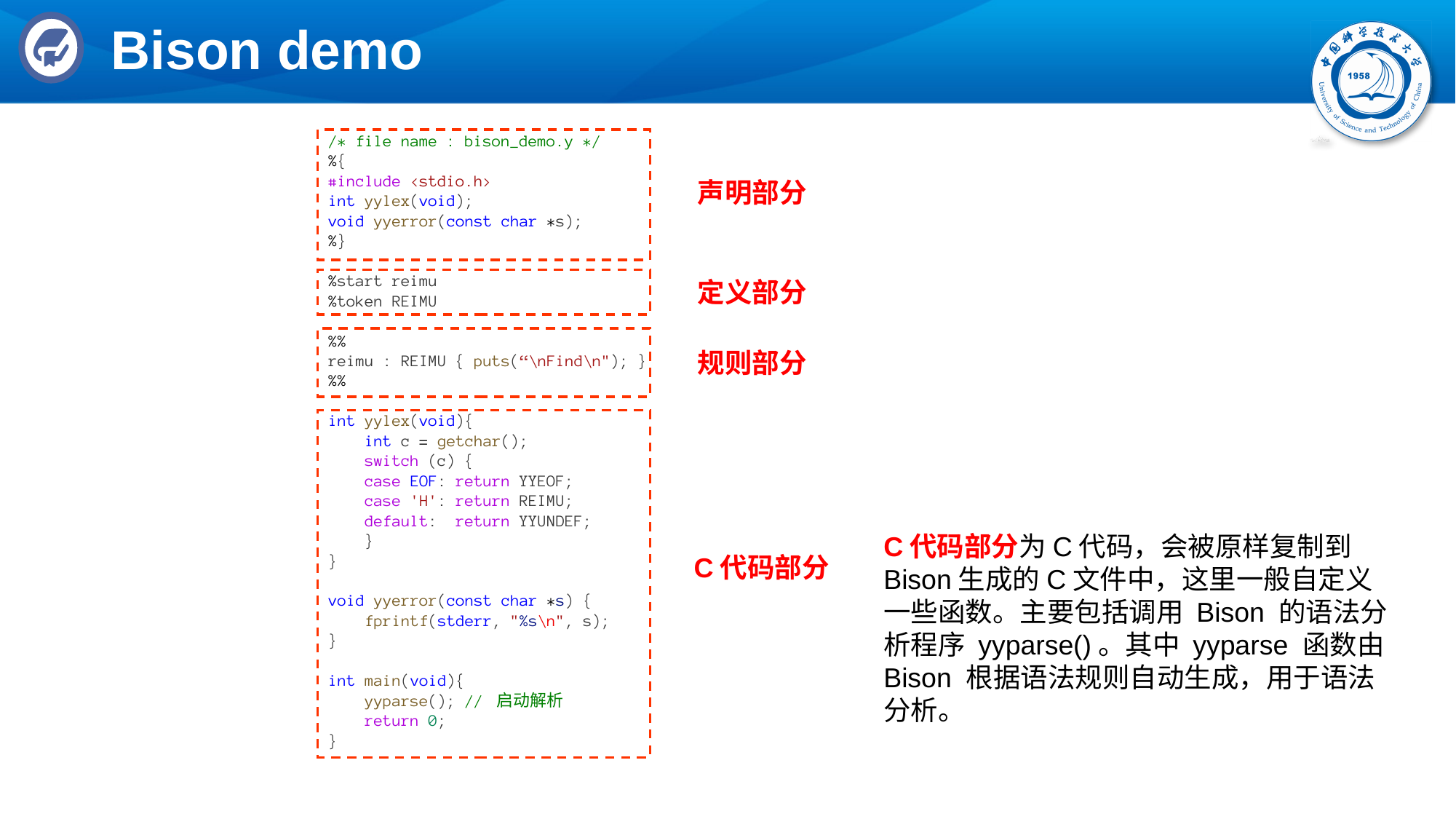

# Bison demo
/* file name : bison_demo.y */
%{
#include <stdio.h>
int yylex(void);
void yyerror(const char *s);
%}
%start reimu
%token REIMU
%%
reimu : REIMU { puts(“\nFind\n"); }
%%
int yylex(void){
    int c = getchar();
    switch (c) {
    case EOF: return YYEOF;
    case 'H': return REIMU;
    default:  return YYUNDEF;
    }
}
void yyerror(const char *s) {
    fprintf(stderr, "%s\n", s);
}
int main(void){
    yyparse(); // 启动解析
    return 0;
}

声明部分

定义部分

规则部分

C代码部分
C代码部分为C代码，会被原样复制到Bison生成的C文件中，这里一般自定义一些函数。主要包括调用 Bison 的语法分析程序 yyparse()。其中 yyparse 函数由 Bison 根据语法规则自动生成，用于语法分析。